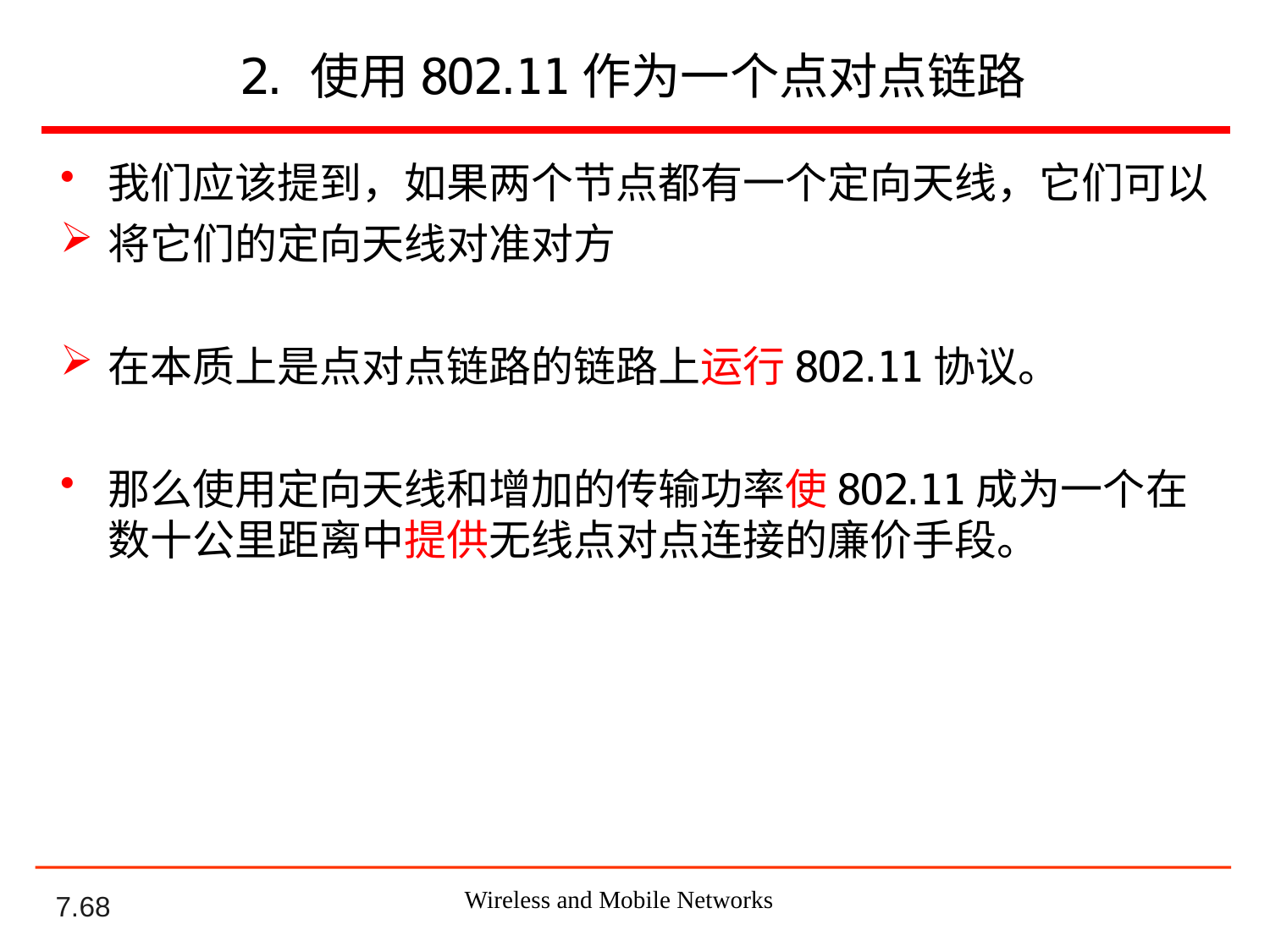

2. 使用802.11作为一个点对点链路
我们应该提到，如果两个节点都有一个定向天线，它们可以
将它们的定向天线对准对方

在本质上是点对点链路的链路上运行802.11协议。

那么使用定向天线和增加的传输功率使802.11成为一个在数十公里距离中提供无线点对点连接的廉价手段。